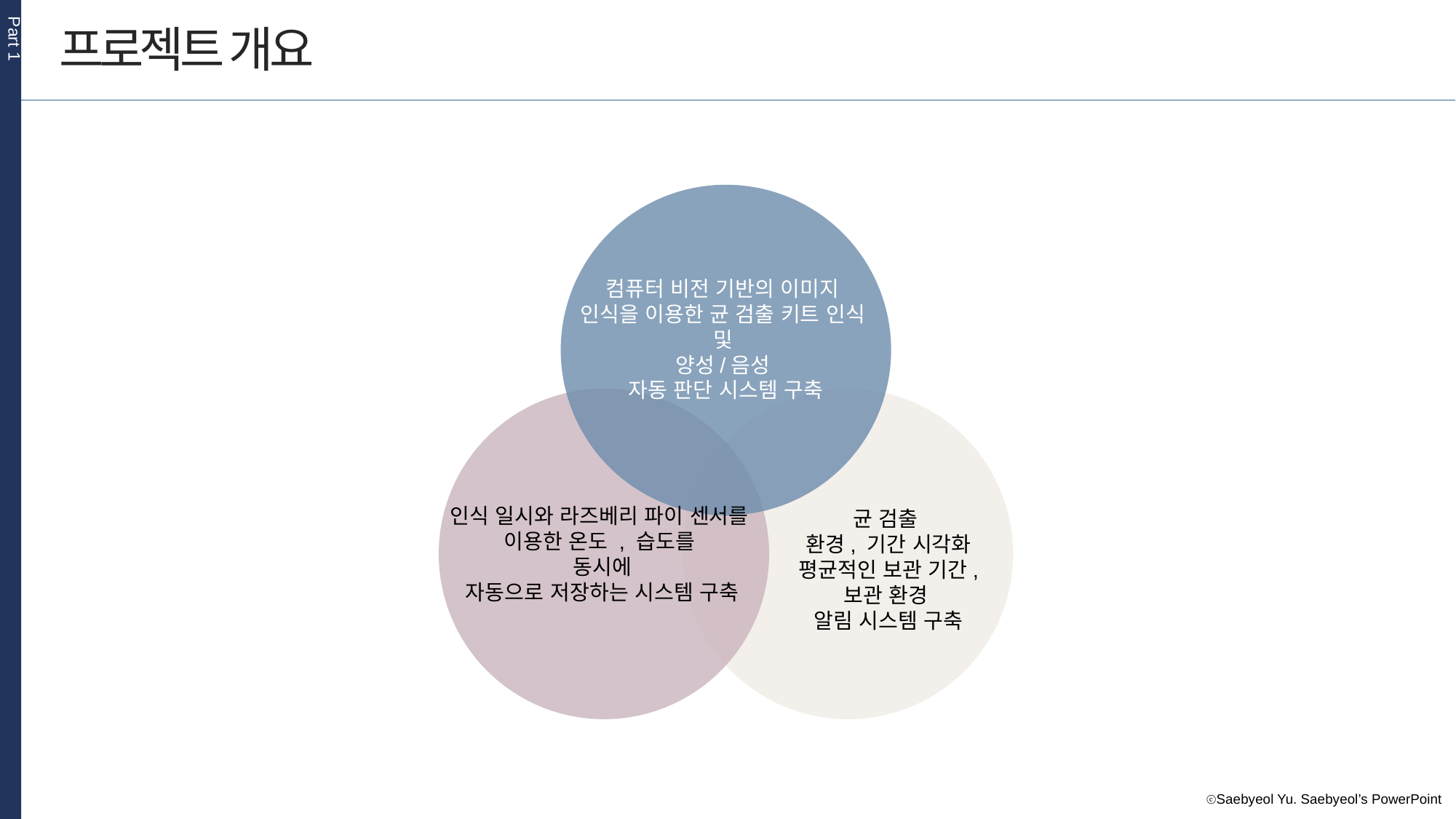

Part 1
프로젝트 개요

컴퓨터 비전 기반의 이미지
인식을 이용한 균 검출 키트 인식
및
양성/음성
자동 판단 시스템 구축

인식 일시와 라즈베리 파이 센서를
이용한 온도 , 습도를
동시에
자동으로 저장하는 시스템 구축
균 검출
환경, 기간 시각화
평균적인 보관 기간,
보관 환경
알림 시스템 구축